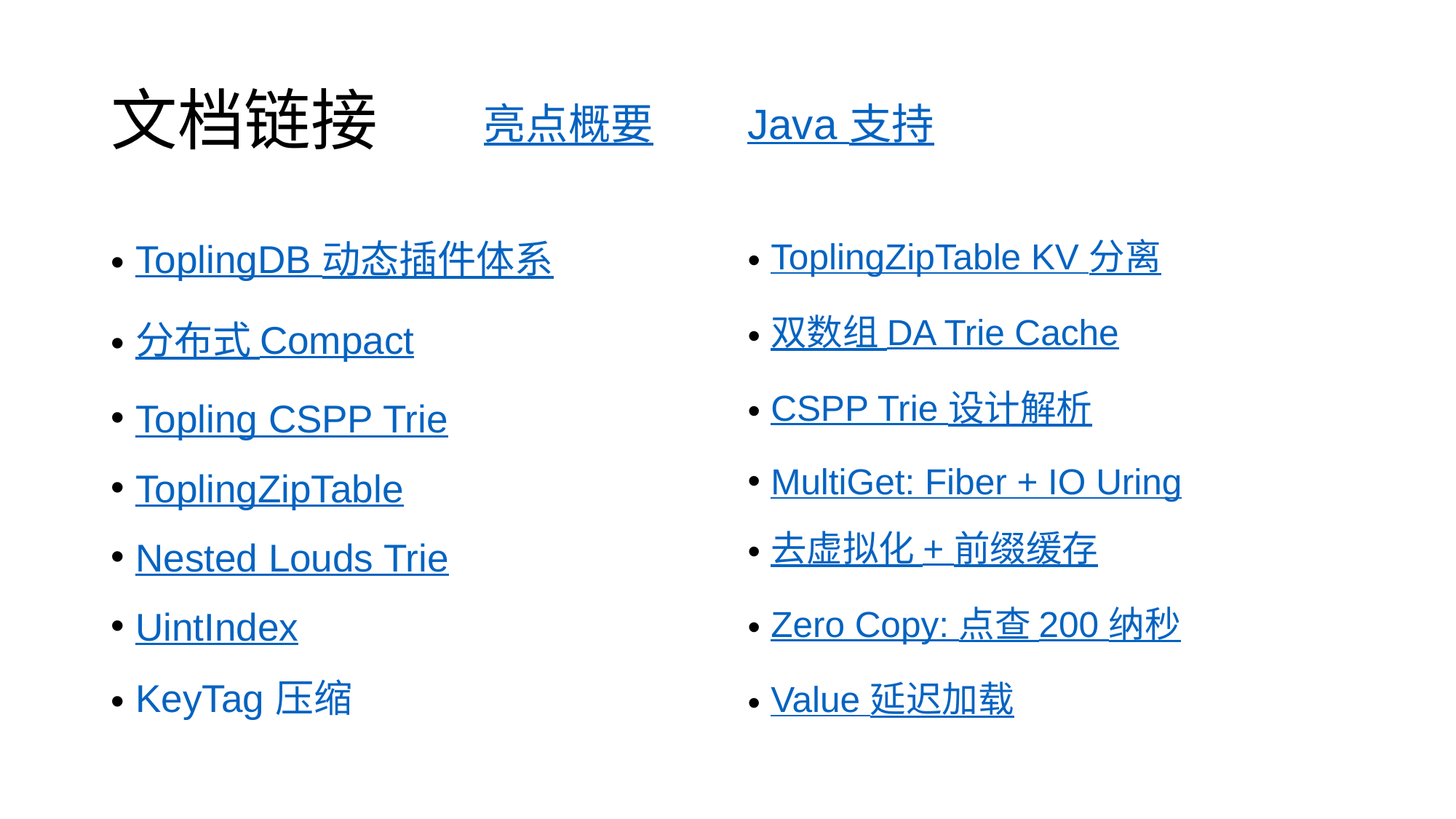

# 文档链接
亮点概要
Java 支持
ToplingDB 动态插件体系
分布式 Compact
Topling CSPP Trie
ToplingZipTable
Nested Louds Trie
UintIndex
KeyTag 压缩
ToplingZipTable KV 分离
双数组 DA Trie Cache
CSPP Trie 设计解析
MultiGet: Fiber + IO Uring
去虚拟化 + 前缀缓存
Zero Copy: 点查 200 纳秒
Value 延迟加载